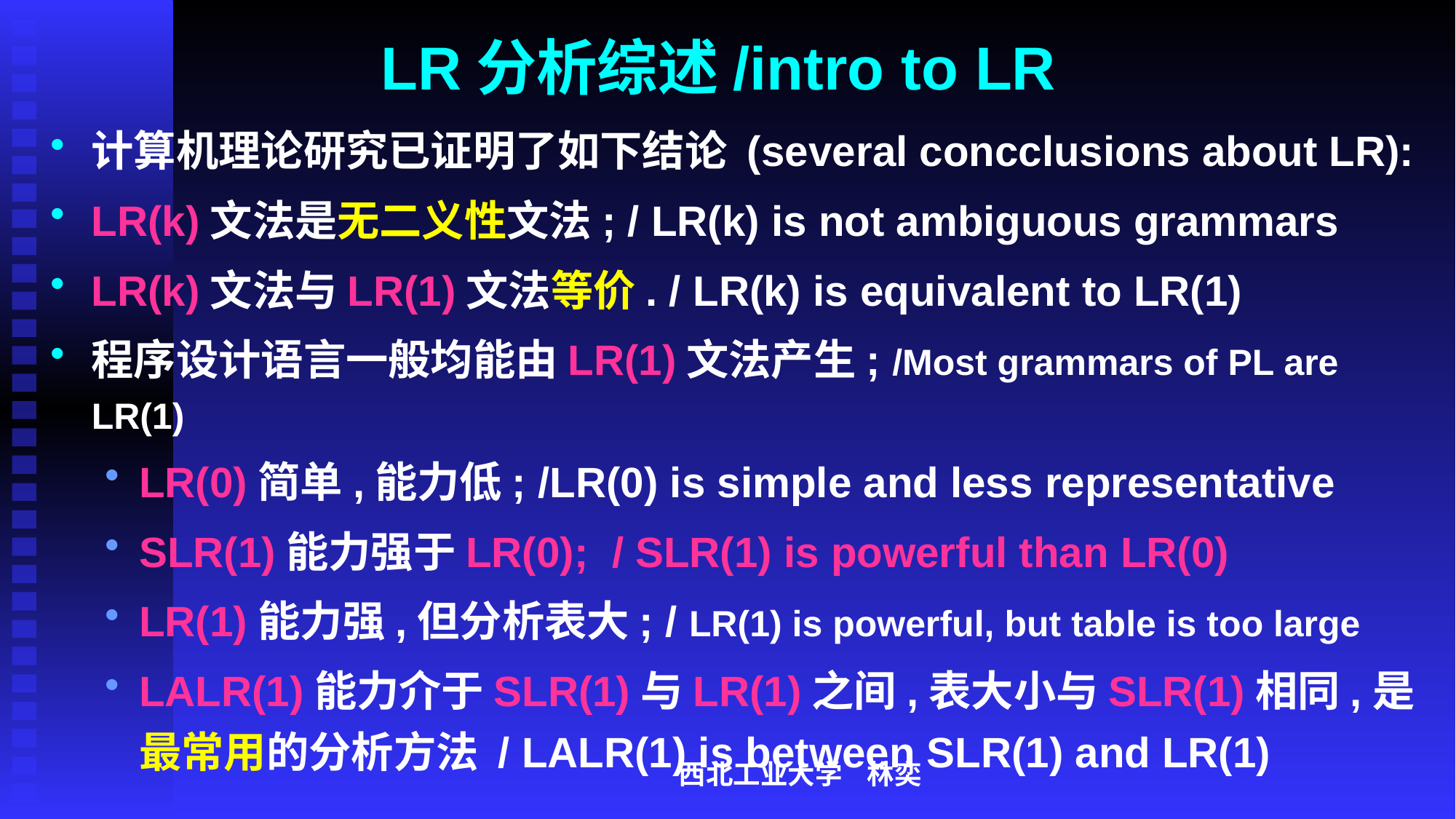

# LR分析综述/intro to LR
计算机理论研究已证明了如下结论 (several concclusions about LR):
LR(k)文法是无二义性文法; / LR(k) is not ambiguous grammars
LR(k)文法与LR(1)文法等价. / LR(k) is equivalent to LR(1)
程序设计语言一般均能由LR(1)文法产生; /Most grammars of PL are LR(1)
LR(0)简单,能力低; /LR(0) is simple and less representative
SLR(1)能力强于LR(0);  / SLR(1) is powerful than LR(0)
LR(1)能力强,但分析表大; / LR(1) is powerful, but table is too large
LALR(1)能力介于SLR(1)与LR(1)之间,表大小与SLR(1)相同,是最常用的分析方法 / LALR(1) is between SLR(1) and LR(1)

西北工业大学    林奕
93